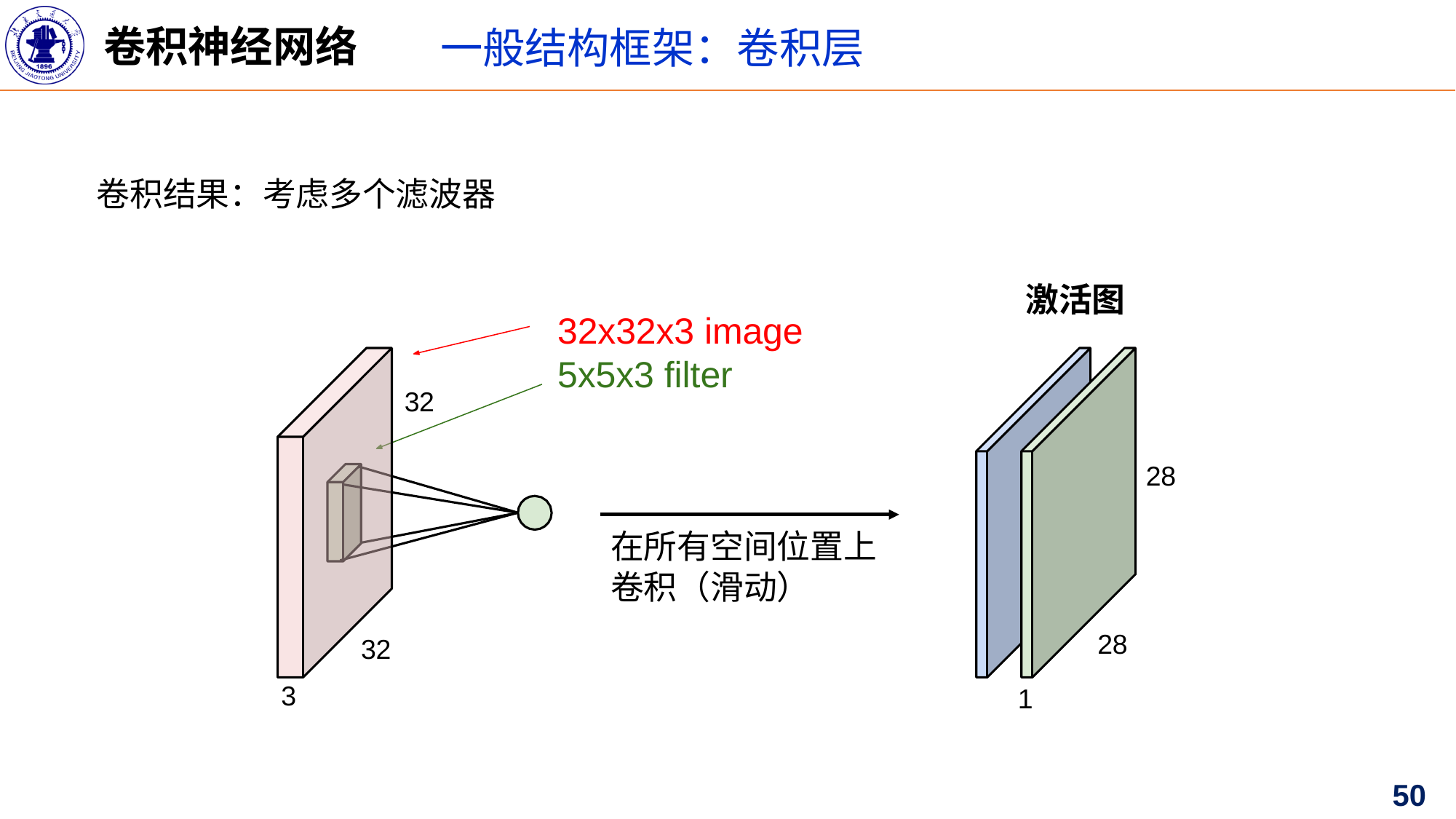

卷积神经网络
一般结构框架：卷积层
卷积结果：考虑多个滤波器

激活图
32x32x3 image  5x5x3 filter

32

28

在所有空间位置上卷积（滑动）
28
32
3
1